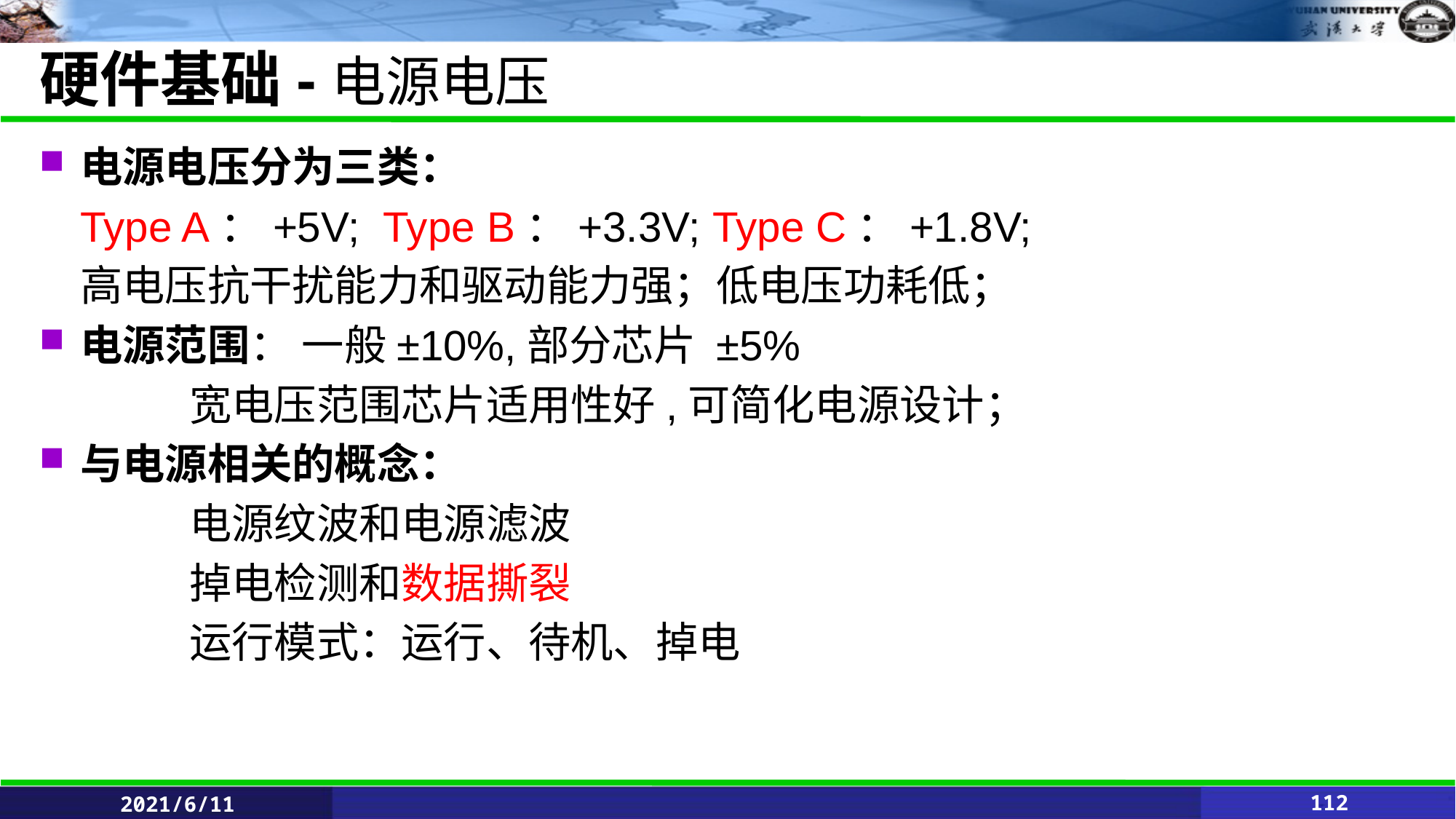

# 硬件基础-电源电压
电源电压分为三类：
	Type A：+5V;  Type B：+3.3V; Type C：+1.8V;
	高电压抗干扰能力和驱动能力强；低电压功耗低；
电源范围： 一般±10%,部分芯片 ±5%
		宽电压范围芯片适用性好,可简化电源设计；
与电源相关的概念：
		电源纹波和电源滤波
		掉电检测和数据撕裂
		运行模式：运行、待机、掉电
2021/6/11

112